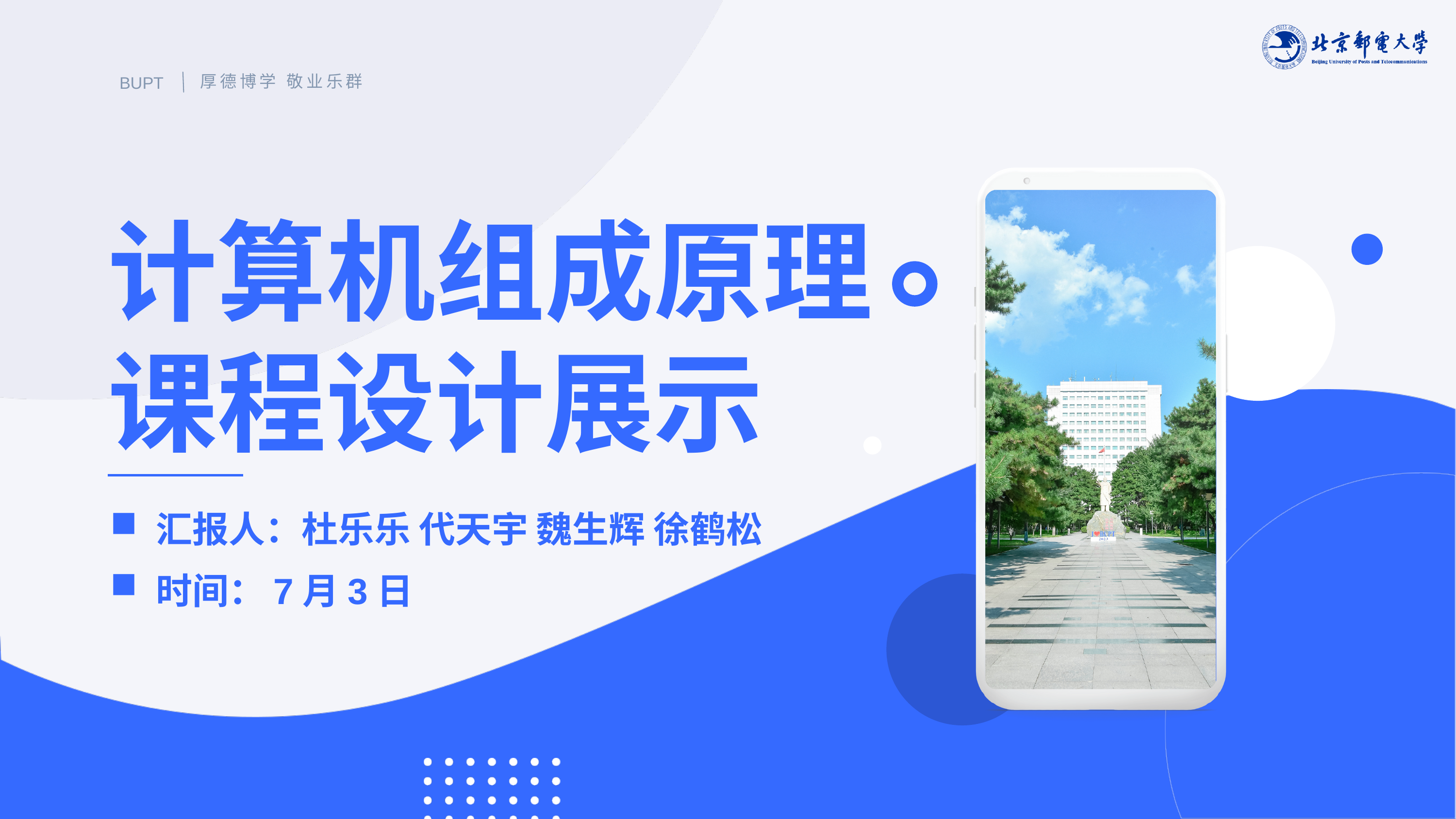

厚德博学 敬业乐群

BUPT

计算机组成原理课程设计展示

汇报人：杜乐乐 代天宇 魏生辉 徐鹤松
时间：7月3日